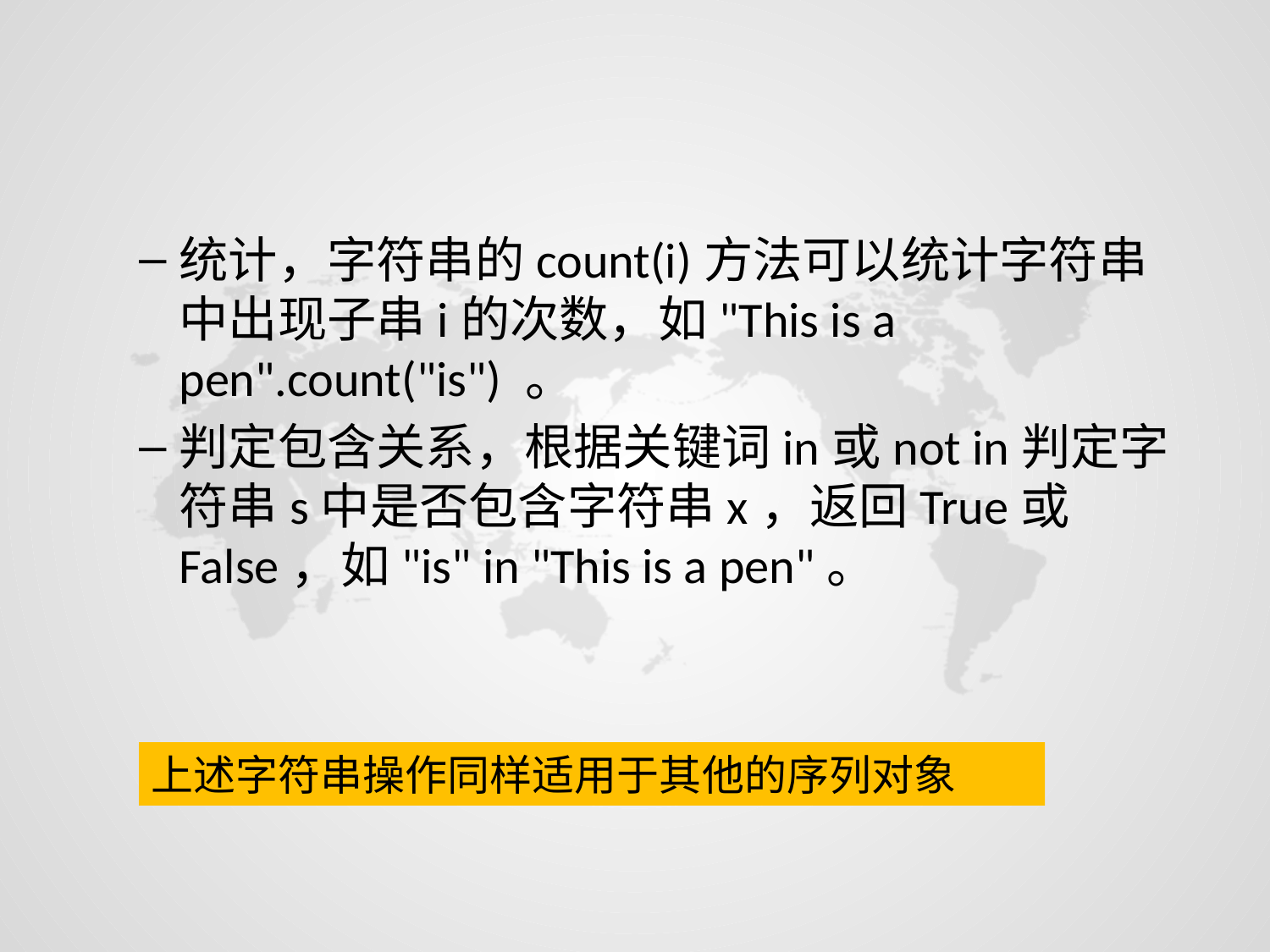

#
统计，字符串的count(i)方法可以统计字符串中出现子串i的次数，如"This is a pen".count("is") 。
判定包含关系，根据关键词in或not in判定字符串s中是否包含字符串x，返回True或False，如"is" in "This is a pen"。
上述字符串操作同样适用于其他的序列对象